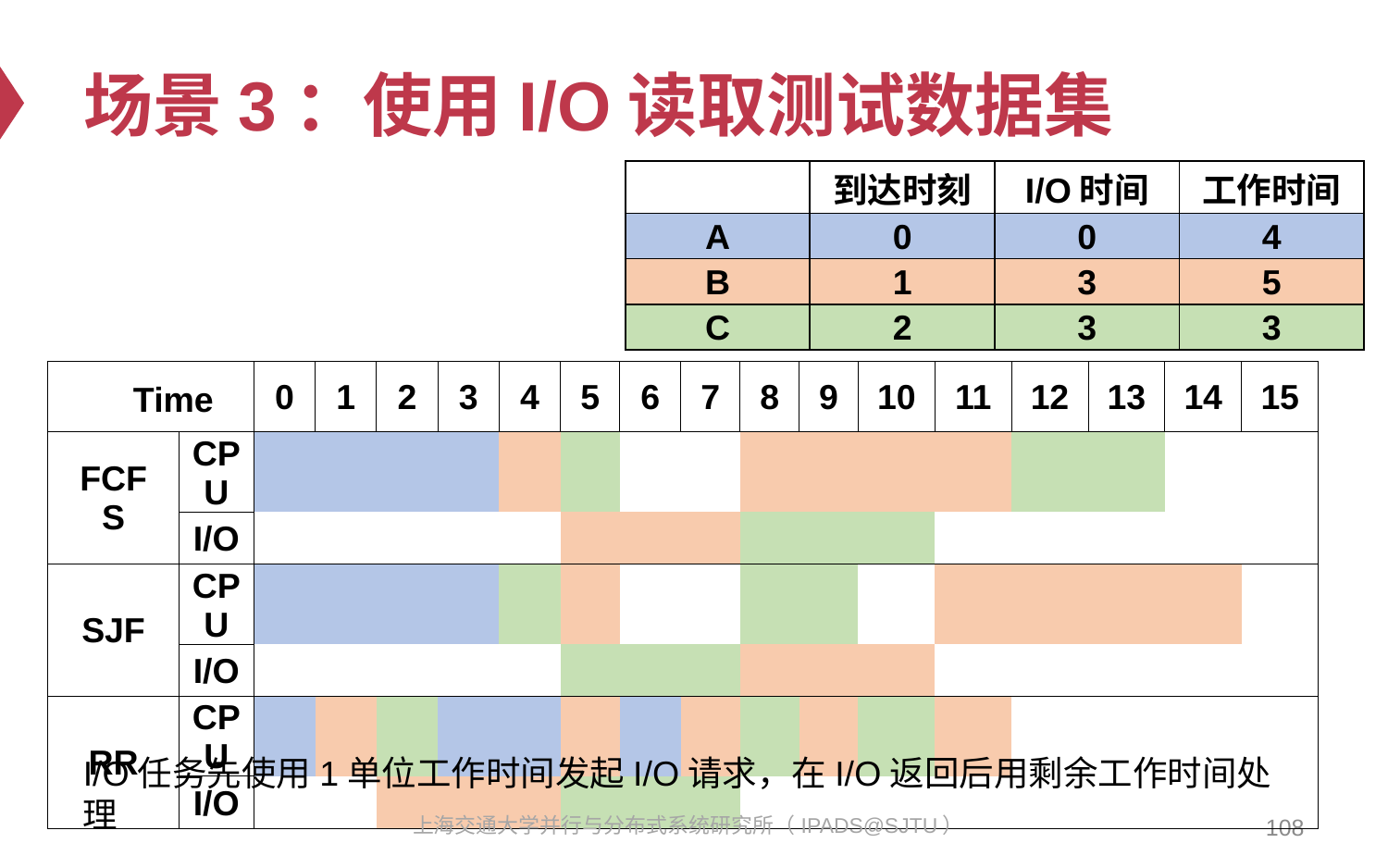

# 场景3：使用I/O读取测试数据集
|  | 到达时刻 | I/O时间 | 工作时间 |
| --- | --- | --- | --- |
| A | 0 | 0 | 4 |
| B | 1 | 3 | 5 |
| C | 2 | 3 | 3 |
| Time |  | 0 | 1 | 2 | 3 | 4 | 5 | 6 | 7 | 8 | 9 | 10 | 11 | 12 | 13 | 14 | 15 |
| --- | --- | --- | --- | --- | --- | --- | --- | --- | --- | --- | --- | --- | --- | --- | --- | --- | --- |
| FCFS | CPU |  |  |  |  |  |  |  |  |  |  |  |  |  |  |  |  |
|  | I/O |  |  |  |  |  |  |  |  |  |  |  |  |  |  |  |  |
| SJF | CPU |  |  |  |  |  |  |  |  |  |  |  |  |  |  |  |  |
|  | I/O |  |  |  |  |  |  |  |  |  |  |  |  |  |  |  |  |
| RR | CPU |  |  |  |  |  |  |  |  |  |  |  |  |  |  |  |  |
|  | I/O |  |  |  |  |  |  |  |  |  |  |  |  |  |  |  |  |
I/O任务先使用1单位工作时间发起I/O请求，在I/O返回后用剩余工作时间处理
108
上海交通大学并行与分布式系统研究所（IPADS@SJTU）